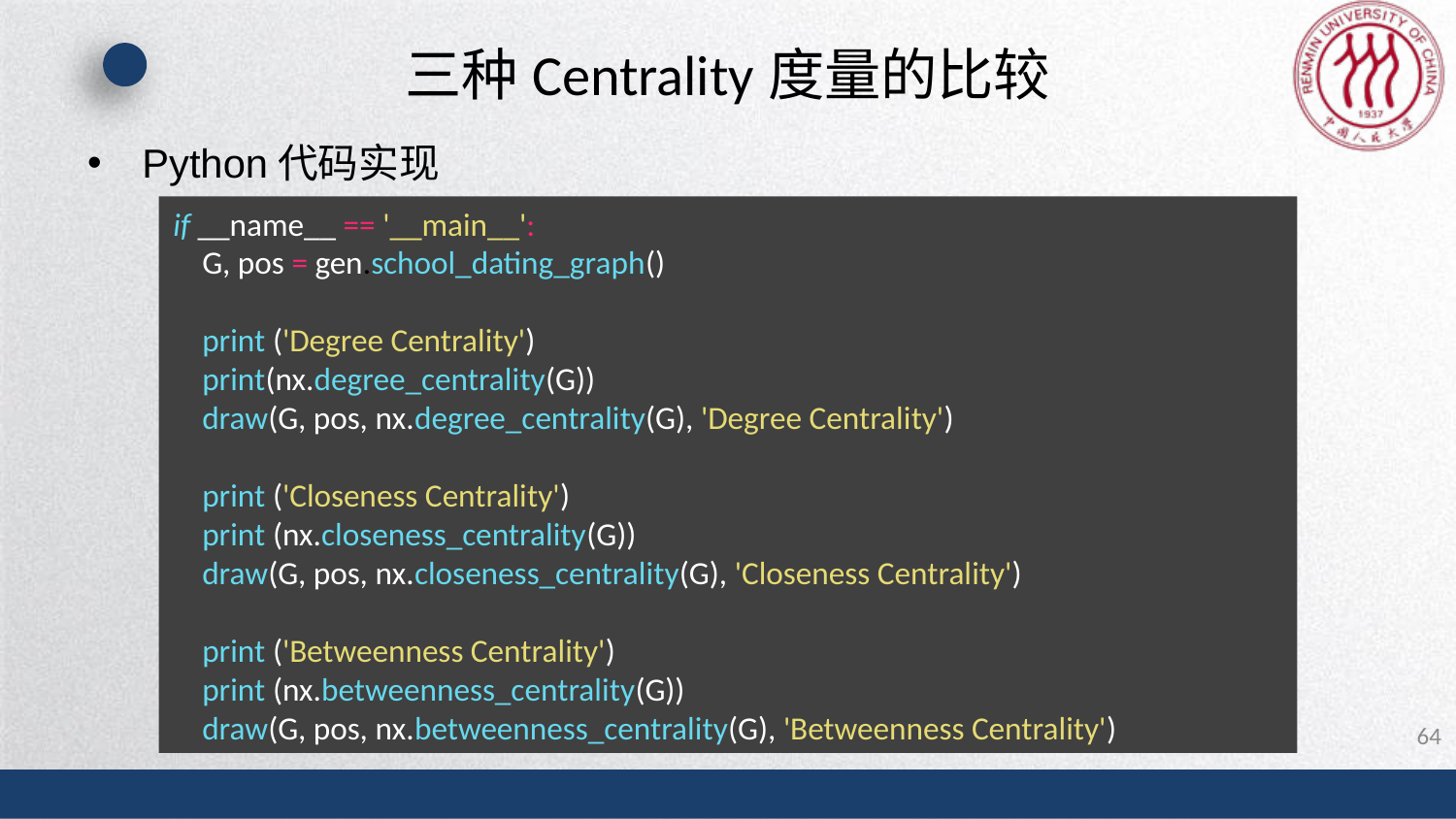

# 三种Centrality度量的比较
Python代码实现
if __name__ == '__main__':
    G, pos = gen.school_dating_graph()
    print ('Degree Centrality')
    print(nx.degree_centrality(G))
    draw(G, pos, nx.degree_centrality(G), 'Degree Centrality')
    print ('Closeness Centrality')
    print (nx.closeness_centrality(G))
    draw(G, pos, nx.closeness_centrality(G), 'Closeness Centrality')
    print ('Betweenness Centrality')
    print (nx.betweenness_centrality(G))
    draw(G, pos, nx.betweenness_centrality(G), 'Betweenness Centrality')
64